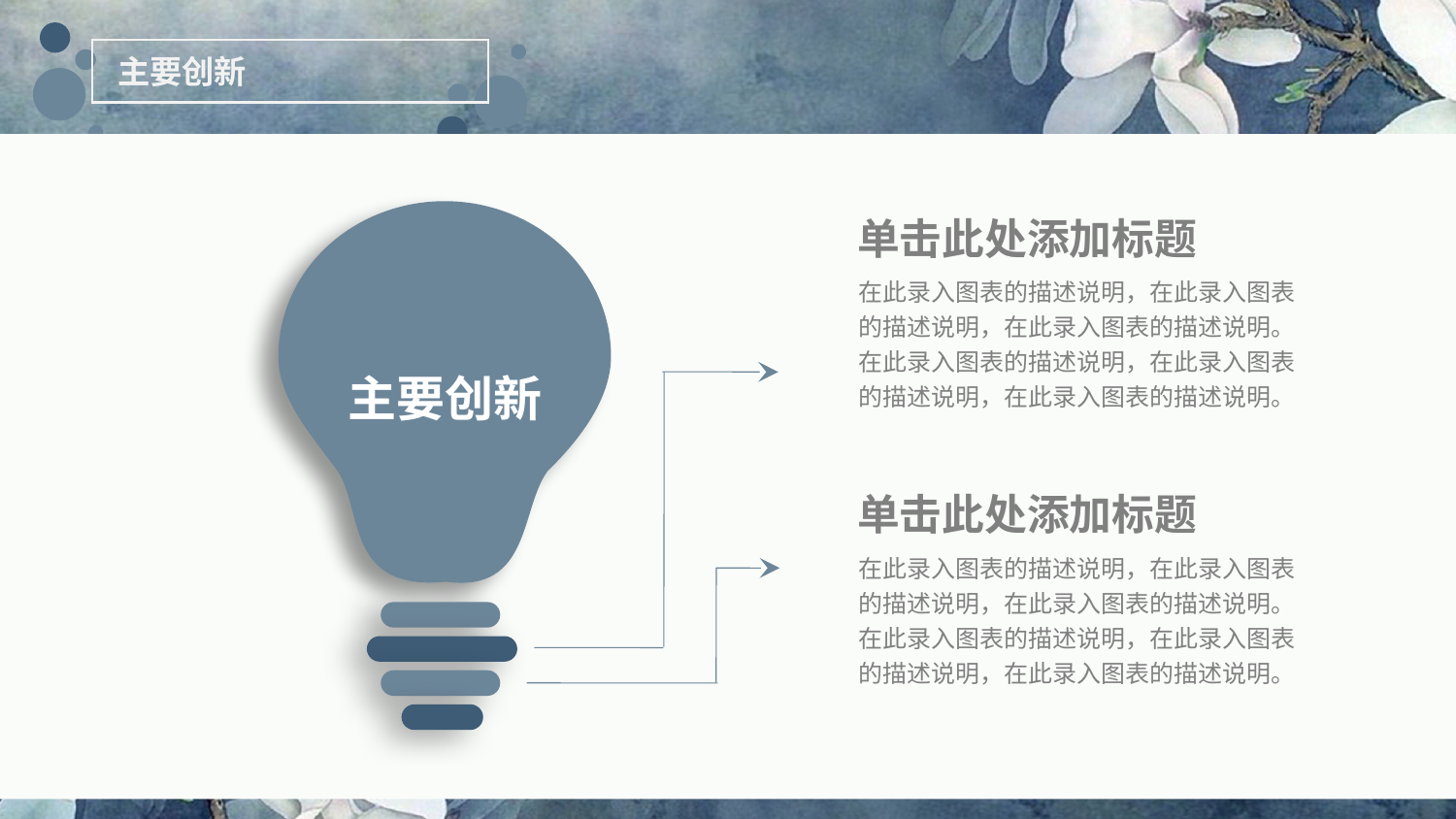

# 主要创新
主要创新
单击此处添加标题
在此录入图表的描述说明，在此录入图表的描述说明，在此录入图表的描述说明。在此录入图表的描述说明，在此录入图表的描述说明，在此录入图表的描述说明。

单击此处添加标题
在此录入图表的描述说明，在此录入图表的描述说明，在此录入图表的描述说明。在此录入图表的描述说明，在此录入图表的描述说明，在此录入图表的描述说明。